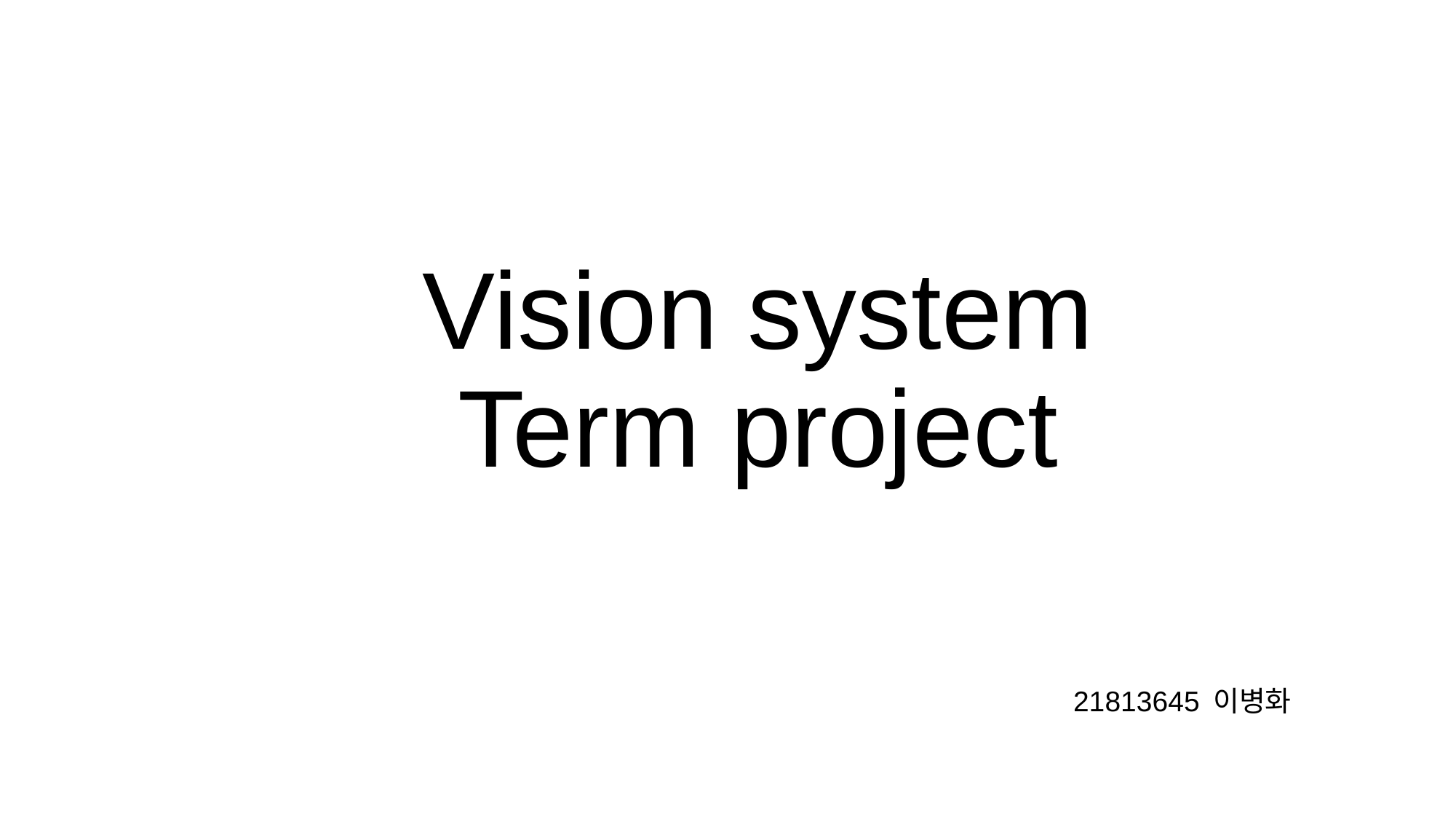

# Vision system Term project
21813645 이병화